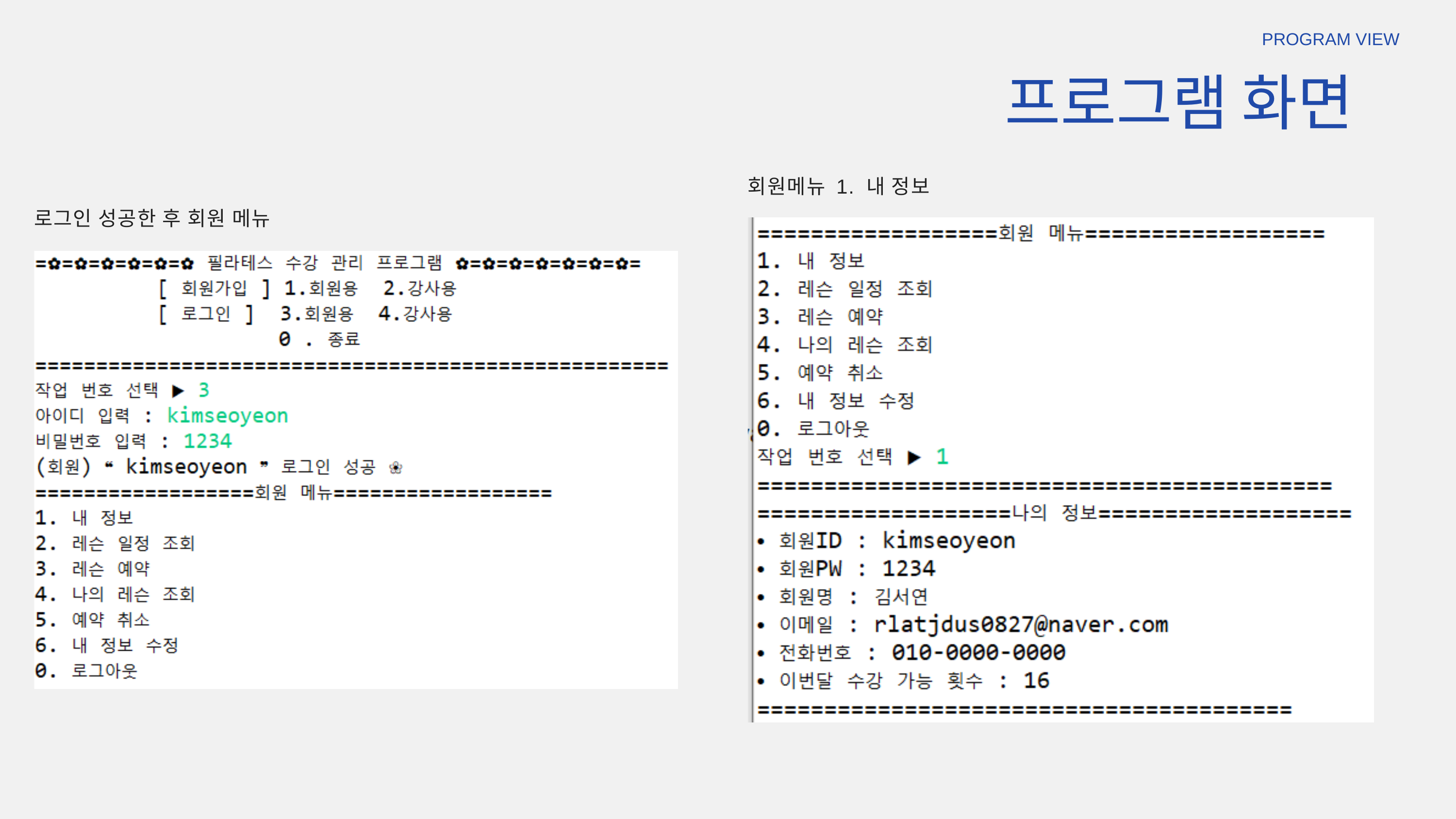

PROGRAM VIEW
프로그램 화면
회원메뉴 1. 내 정보
로그인 성공한 후 회원 메뉴